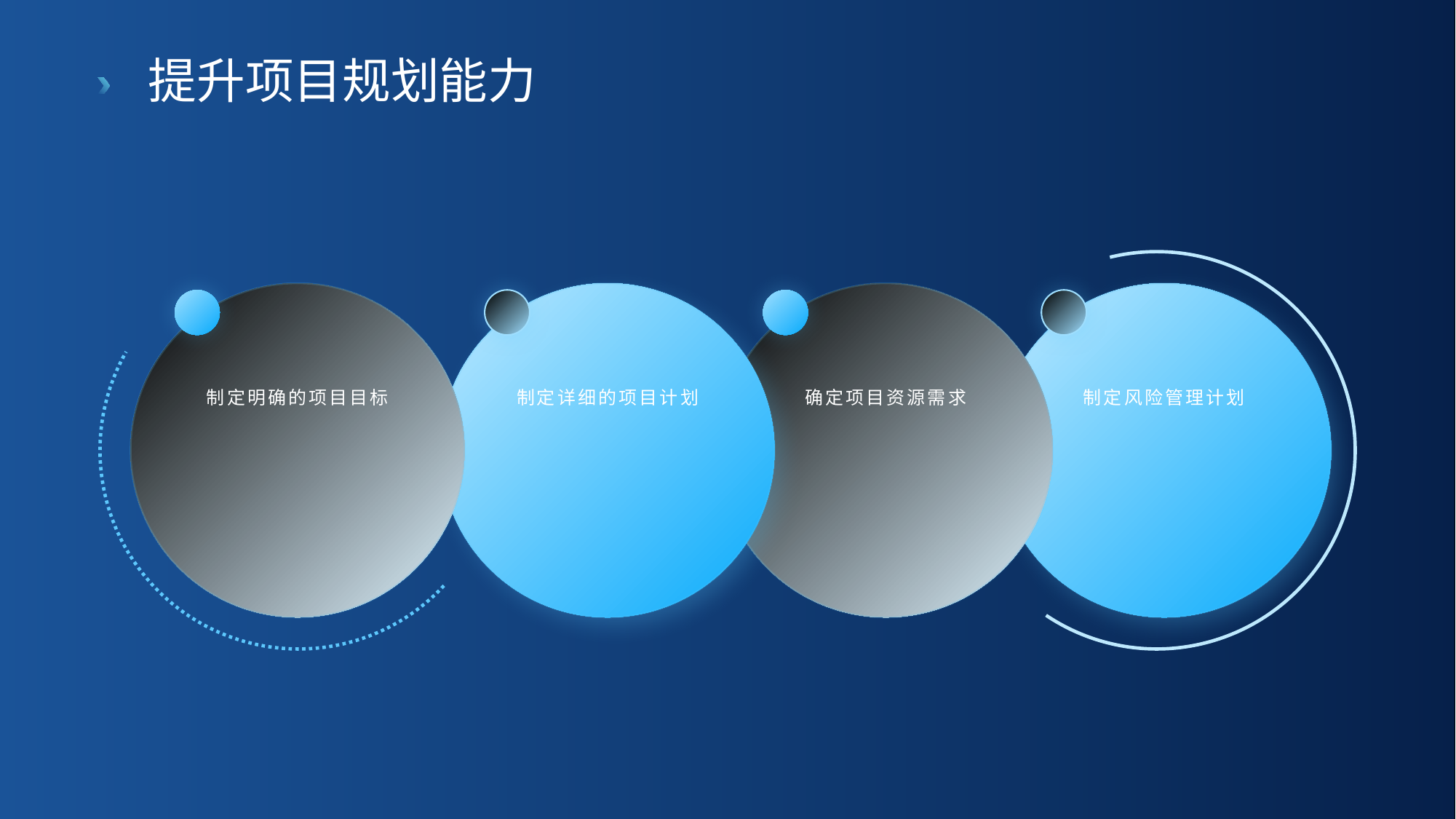

# 提升项目规划能力

制定明确的项目目标
制定详细的项目计划
确定项目资源需求
制定风险管理计划